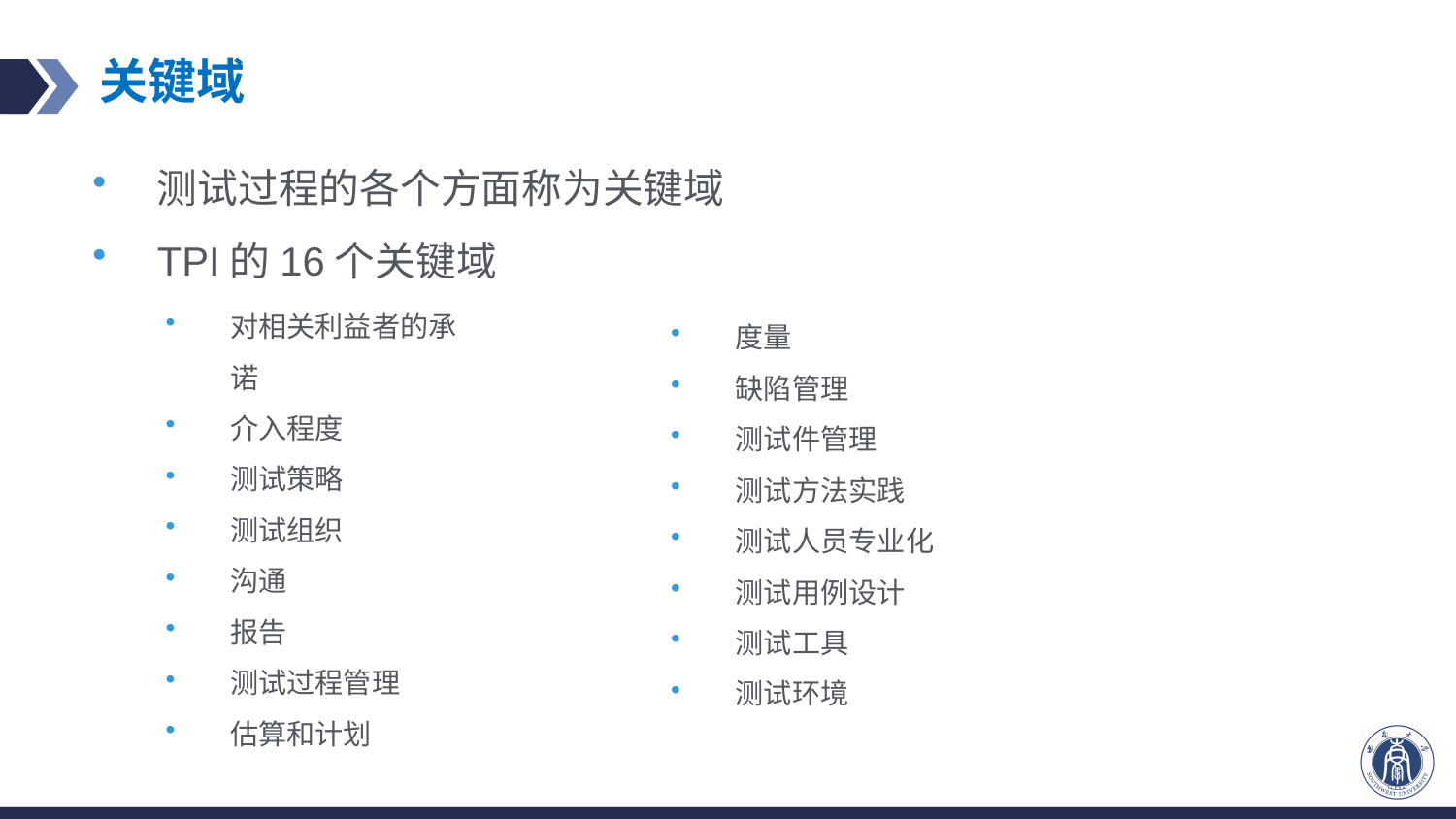

# 关键域
测试过程的各个方面称为关键域
TPI的16个关键域
对相关利益者的承诺
介入程度
测试策略
测试组织
沟通
报告
测试过程管理
估算和计划
度量
缺陷管理
测试件管理
测试方法实践
测试人员专业化
测试用例设计
测试工具
测试环境